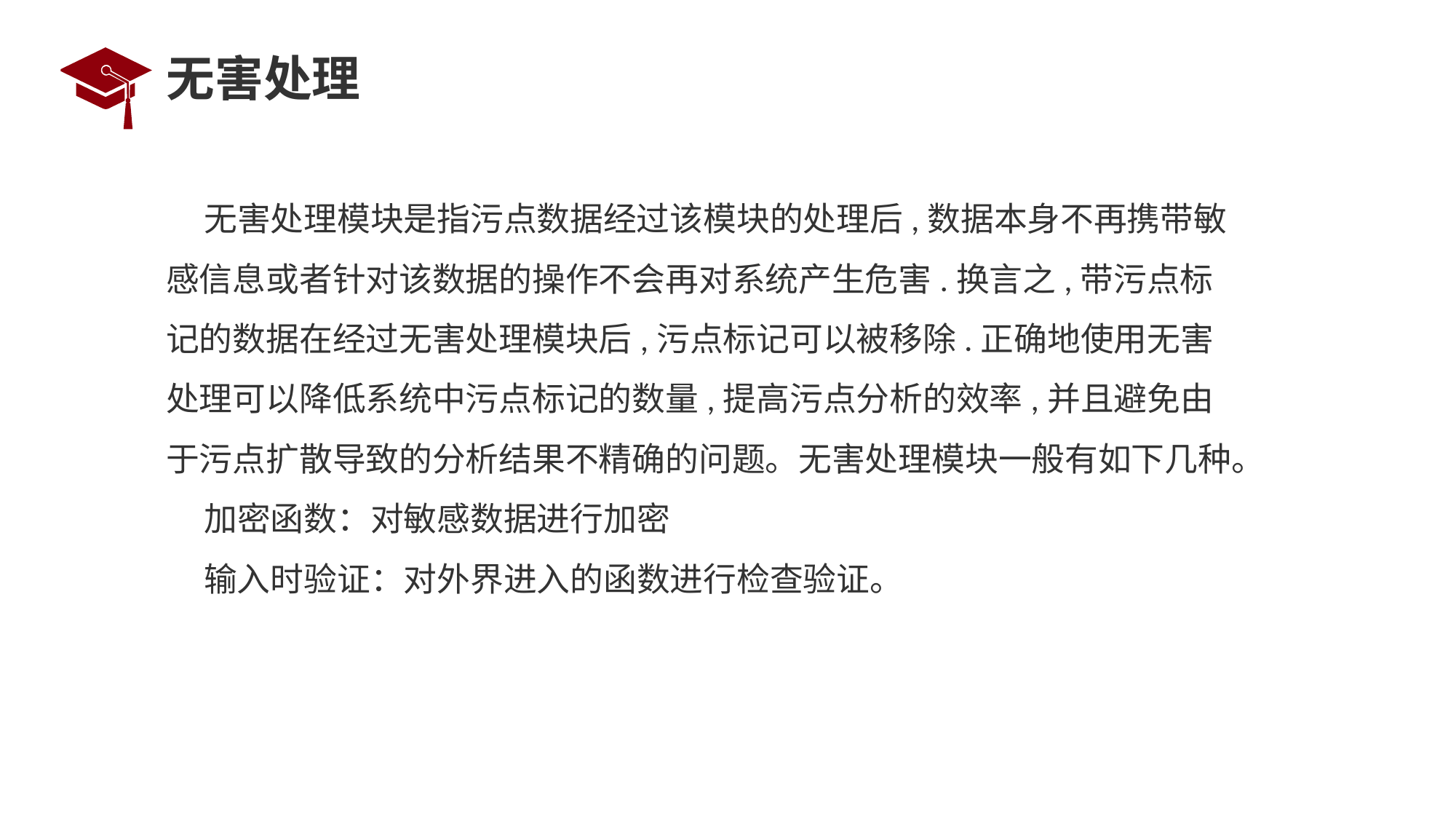

# 无害处理
    无害处理模块是指污点数据经过该模块的处理后,数据本身不再携带敏感信息或者针对该数据的操作不会再对系统产生危害.换言之,带污点标记的数据在经过无害处理模块后,污点标记可以被移除.正确地使用无害处理可以降低系统中污点标记的数量,提高污点分析的效率,并且避免由于污点扩散导致的分析结果不精确的问题。无害处理模块一般有如下几种。
    加密函数：对敏感数据进行加密
    输入时验证：对外界进入的函数进行检查验证。
24